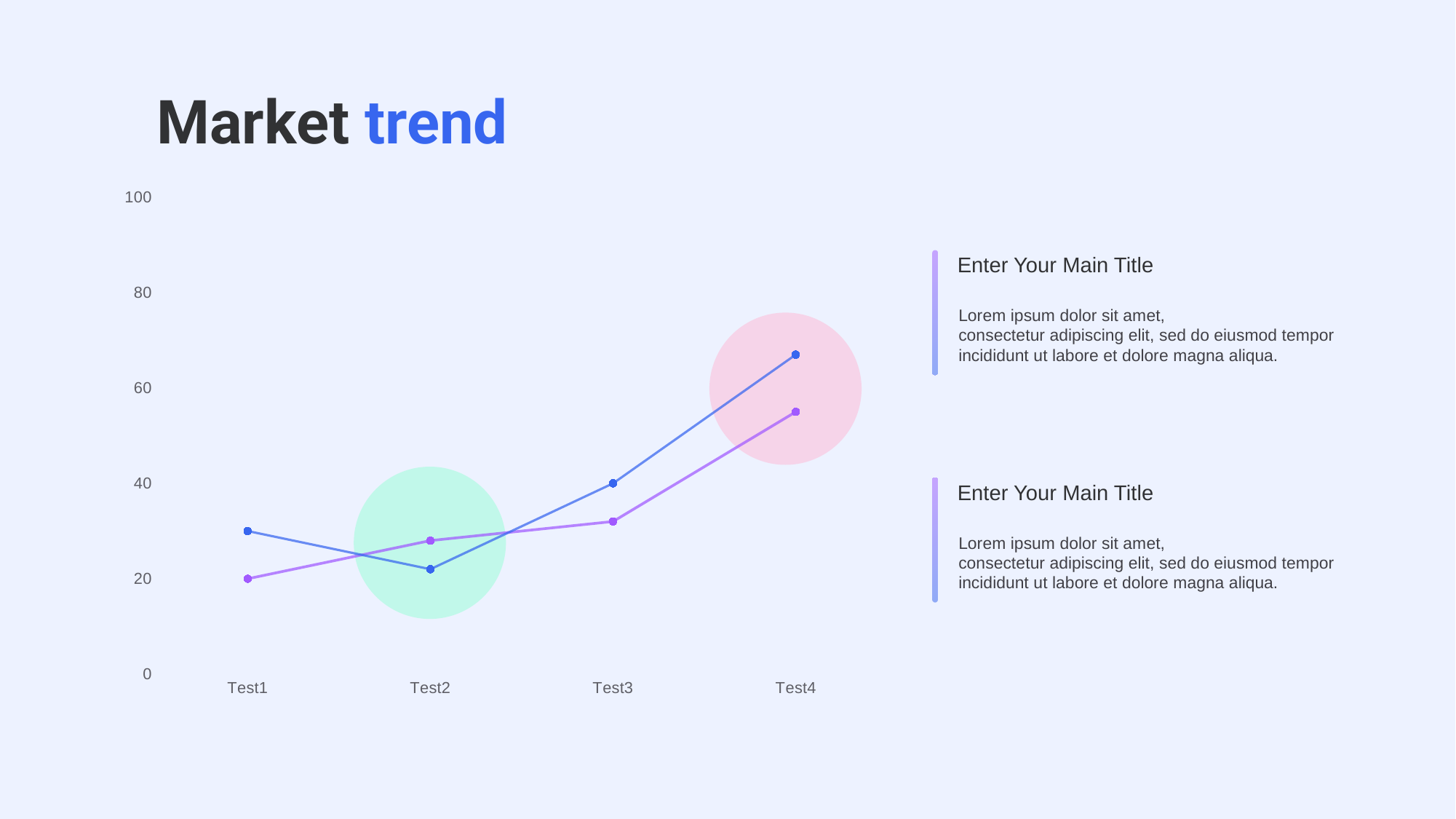

Market trend

### Chart

| Category | 계열 1 | 계열 2 |
|---|---|---|
| Test1 | 20.0 | 30.0 |
| Test2 | 28.0 | 22.0 |
| Test3 | 32.0 | 40.0 |
| Test4 | 55.0 | 67.0 |
Enter Your Main Title

Lorem ipsum dolor sit amet,
consectetur adipiscing elit, sed do eiusmod tempor
incididunt ut labore et dolore magna aliqua.

Enter Your Main Title

Lorem ipsum dolor sit amet,
consectetur adipiscing elit, sed do eiusmod tempor
incididunt ut labore et dolore magna aliqua.